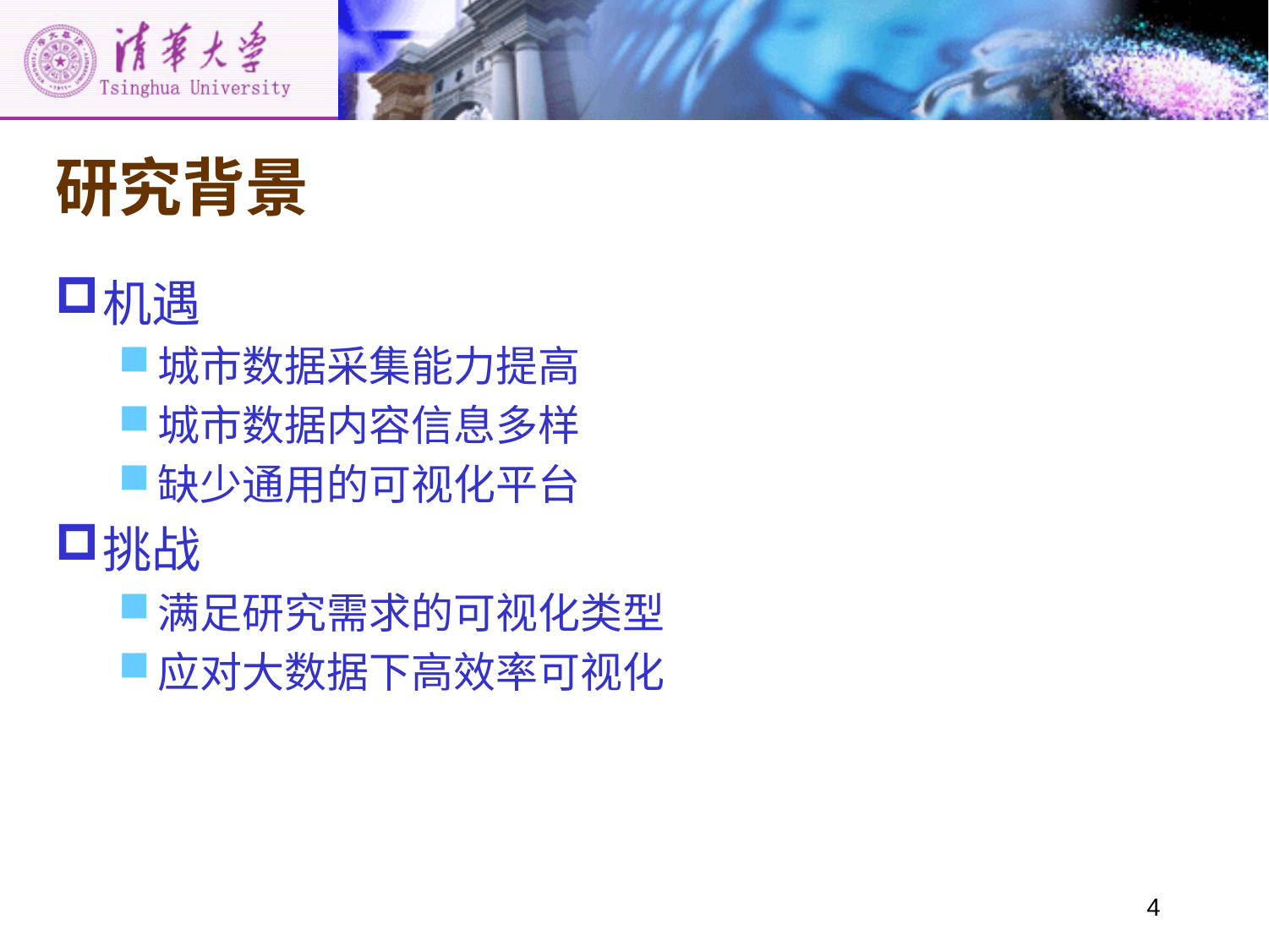

# 研究背景
机遇
城市数据采集能力提高
城市数据内容信息多样
缺少通用的可视化平台
挑战
满足研究需求的可视化类型
应对大数据下高效率可视化

4